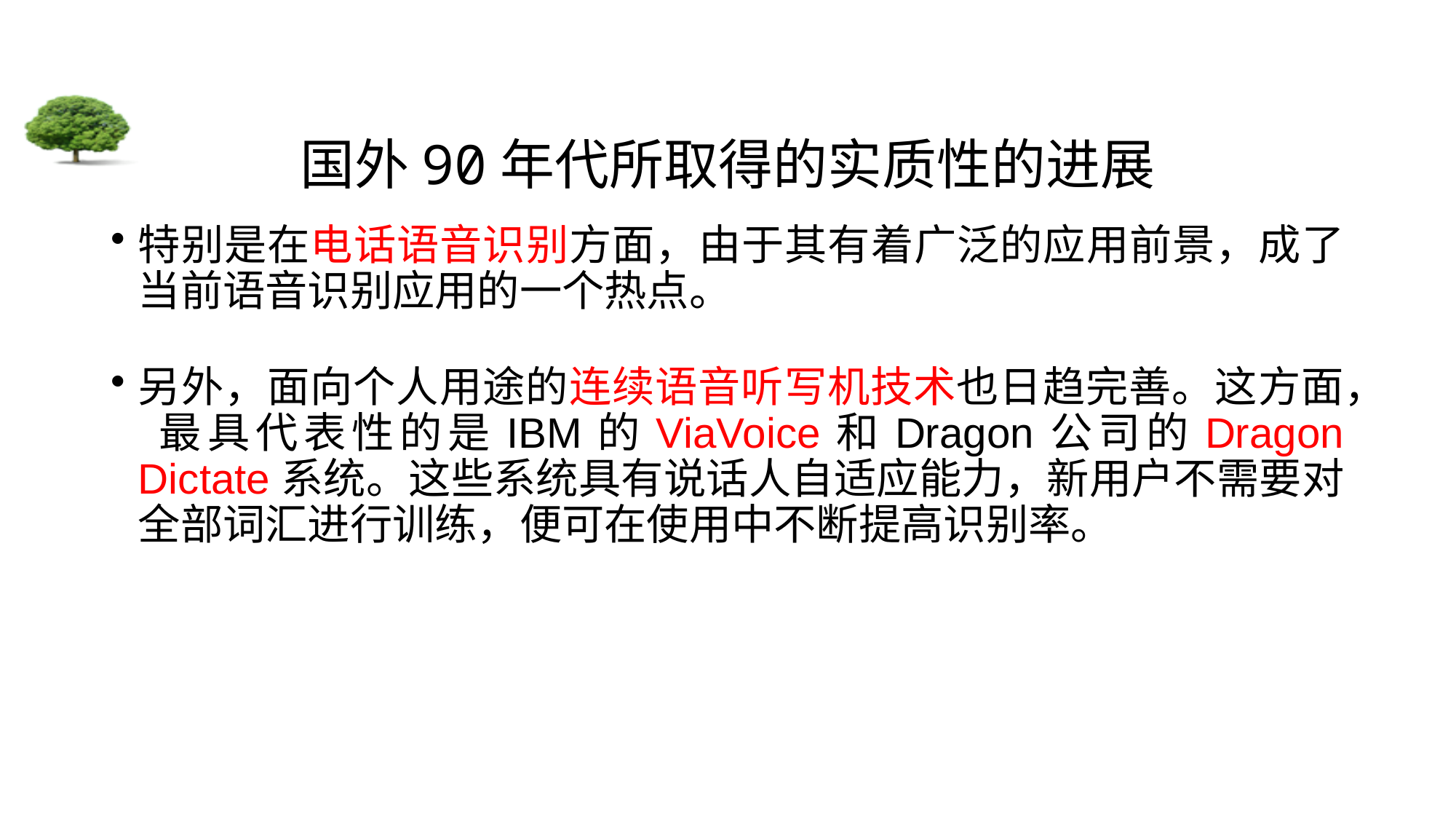

# 国外90年代所取得的实质性的进展
特别是在电话语音识别方面，由于其有着广泛的应用前景，成了当前语音识别应用的一个热点。

另外，面向个人用途的连续语音听写机技术也日趋完善。这方面， 最具代表性的是IBM的ViaVoice和Dragon公司的Dragon Dictate系统。这些系统具有说话人自适应能力，新用户不需要对全部词汇进行训练，便可在使用中不断提高识别率。